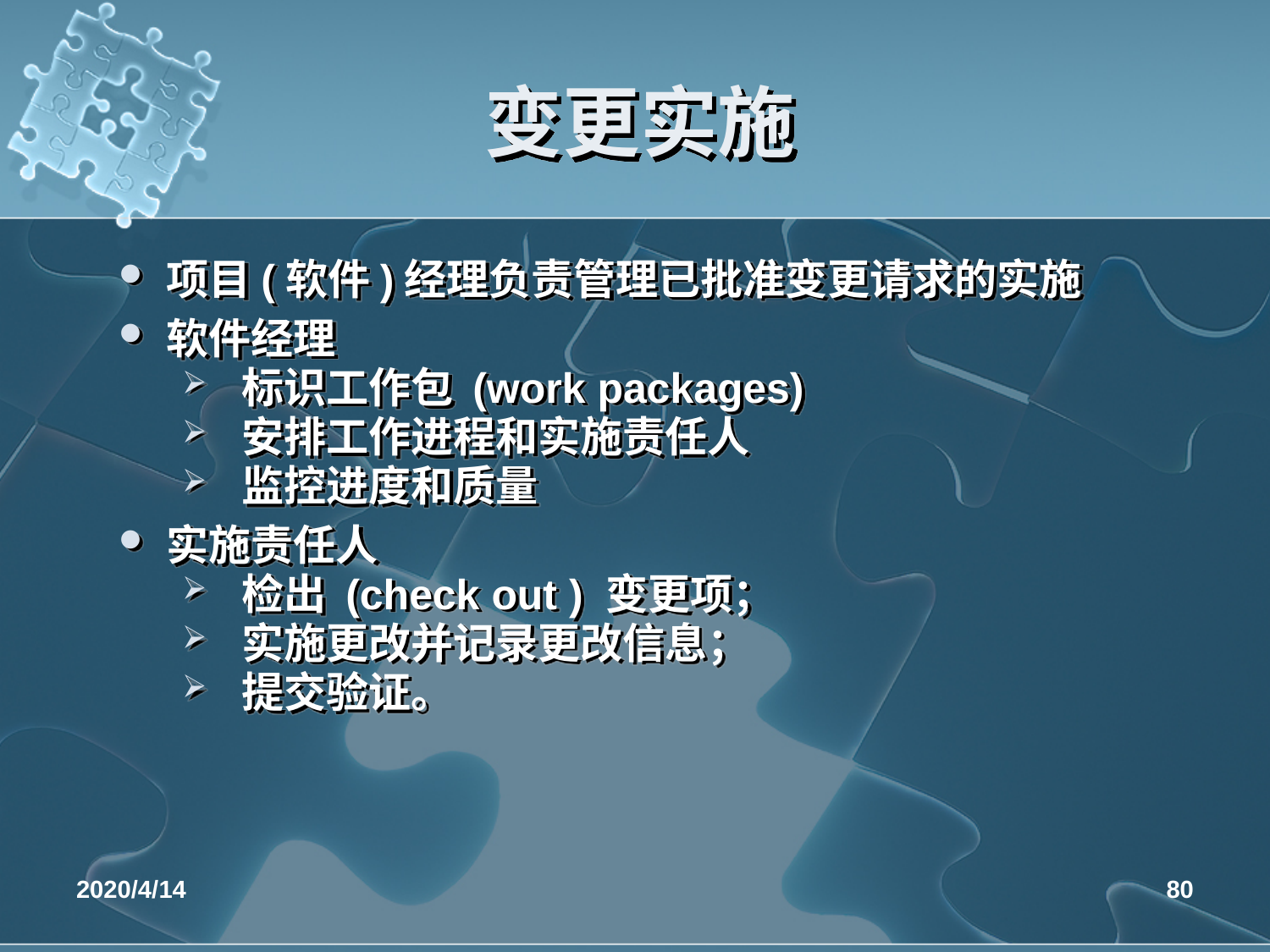

# 变更实施
项目(软件)经理负责管理已批准变更请求的实施
软件经理
 标识工作包 (work packages)
 安排工作进程和实施责任人
 监控进度和质量
实施责任人
 检出 (check out ) 变更项；
 实施更改并记录更改信息；
 提交验证。
2020/4/14
80